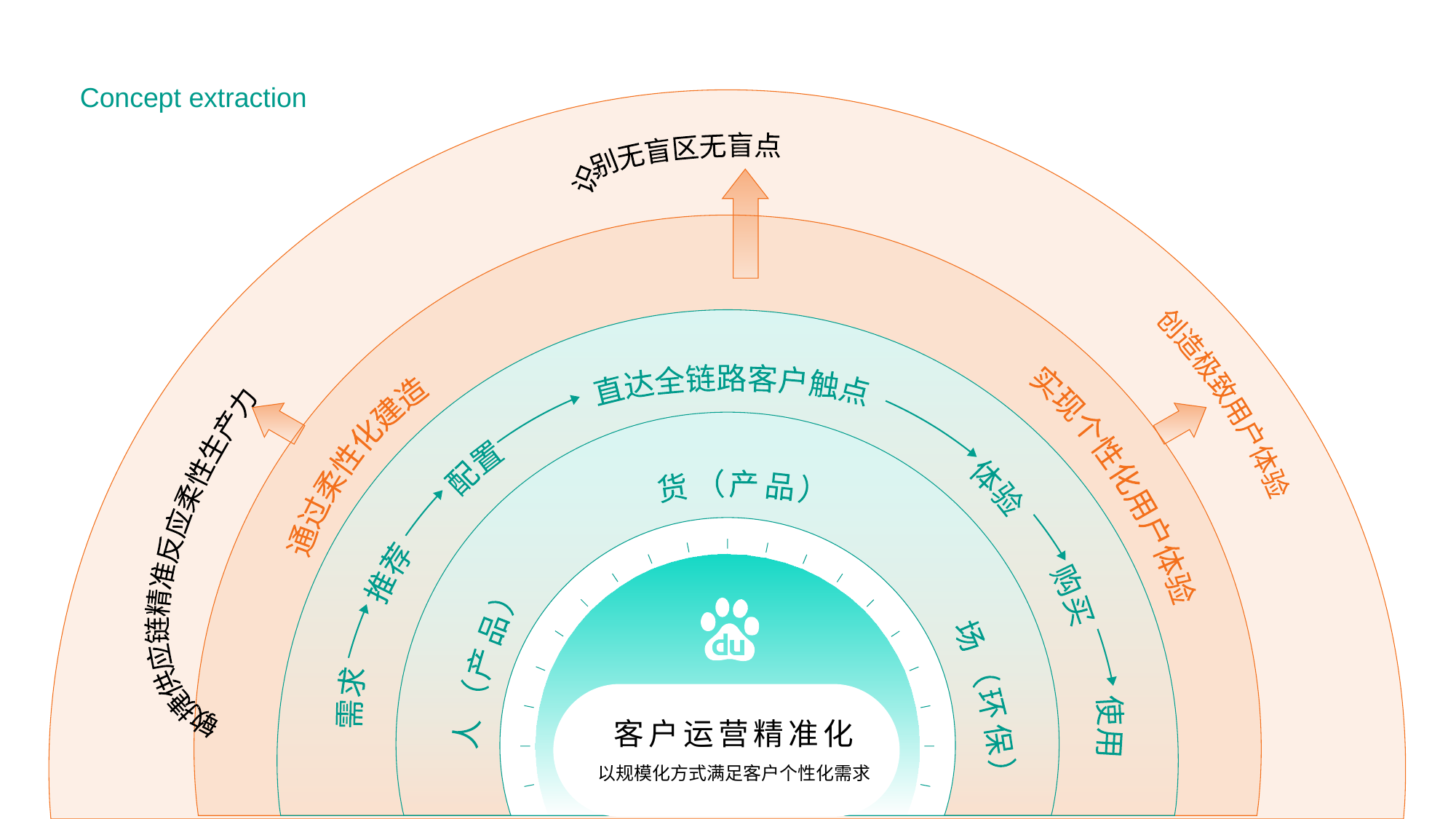

Concept extraction

识别无盲区无盲点

敏捷供应链精准反应柔性生产力
创造极致用户体验
直达全链路客户触点

通过柔性化建造
实现个性化用户体验

配置
体验
货（产品）

推荐
购买

人（产品）
场（环保）

需求

使用
客户运营精准化
以规模化方式满足客户个性化需求